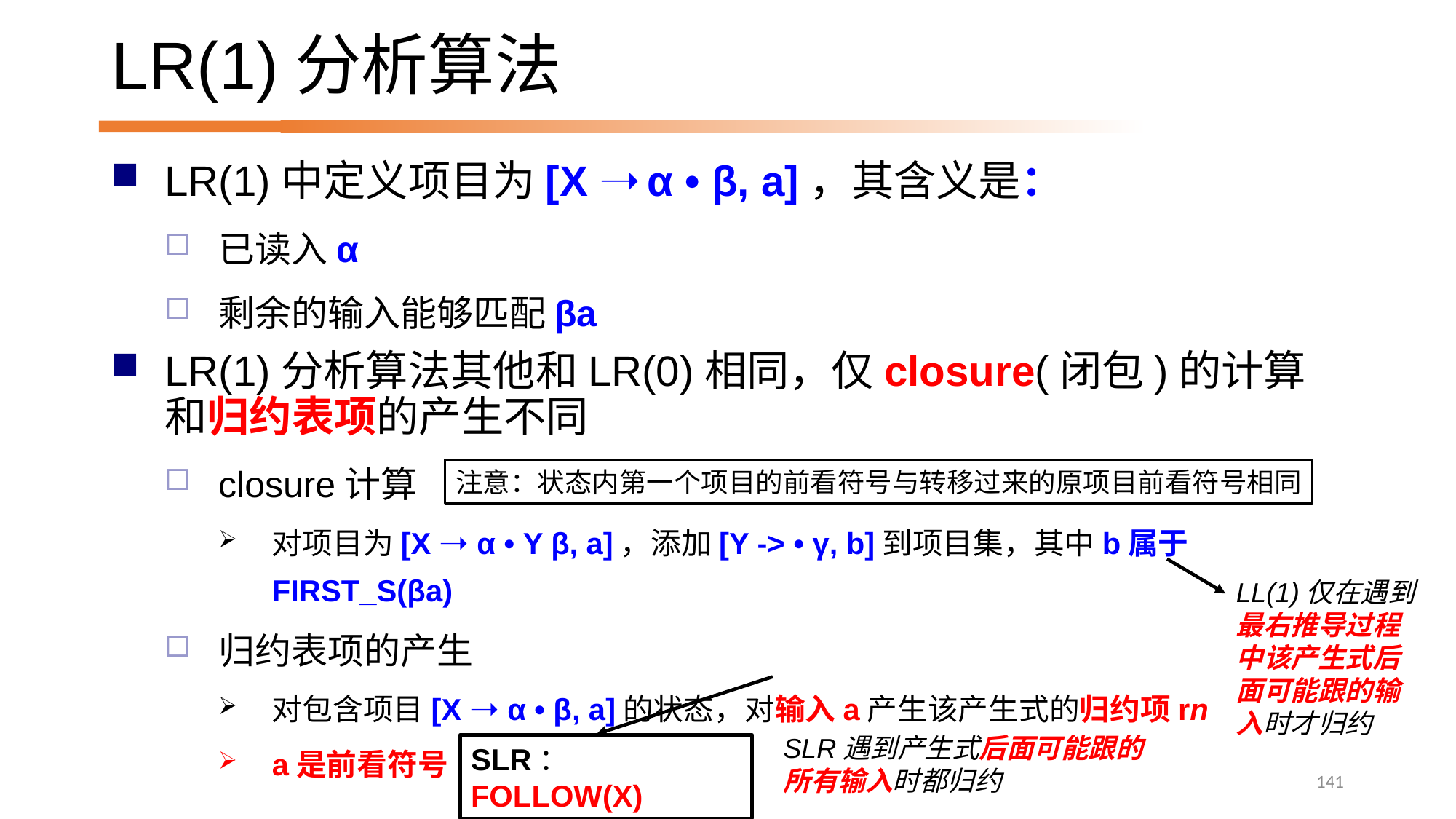

# LR(1)分析算法
LR(1)中定义项目为[X ➝ α • β, a]，其含义是：
已读入α
剩余的输入能够匹配βa
LR(1)分析算法其他和LR(0)相同，仅closure(闭包)的计算和归约表项的产生不同
closure计算
对项目为[X ➝ α • Y β, a]，添加[Y -> • γ, b]到项目集，其中b属于FIRST_S(βa)
归约表项的产生
对包含项目[X ➝ α • β, a]的状态，对输入a产生该产生式的归约项rn
a是前看符号
注意：状态内第一个项目的前看符号与转移过来的原项目前看符号相同
LL(1)仅在遇到最右推导过程中该产生式后面可能跟的输入时才归约
SLR：FOLLOW(X)
SLR遇到产生式后面可能跟的所有输入时都归约
141